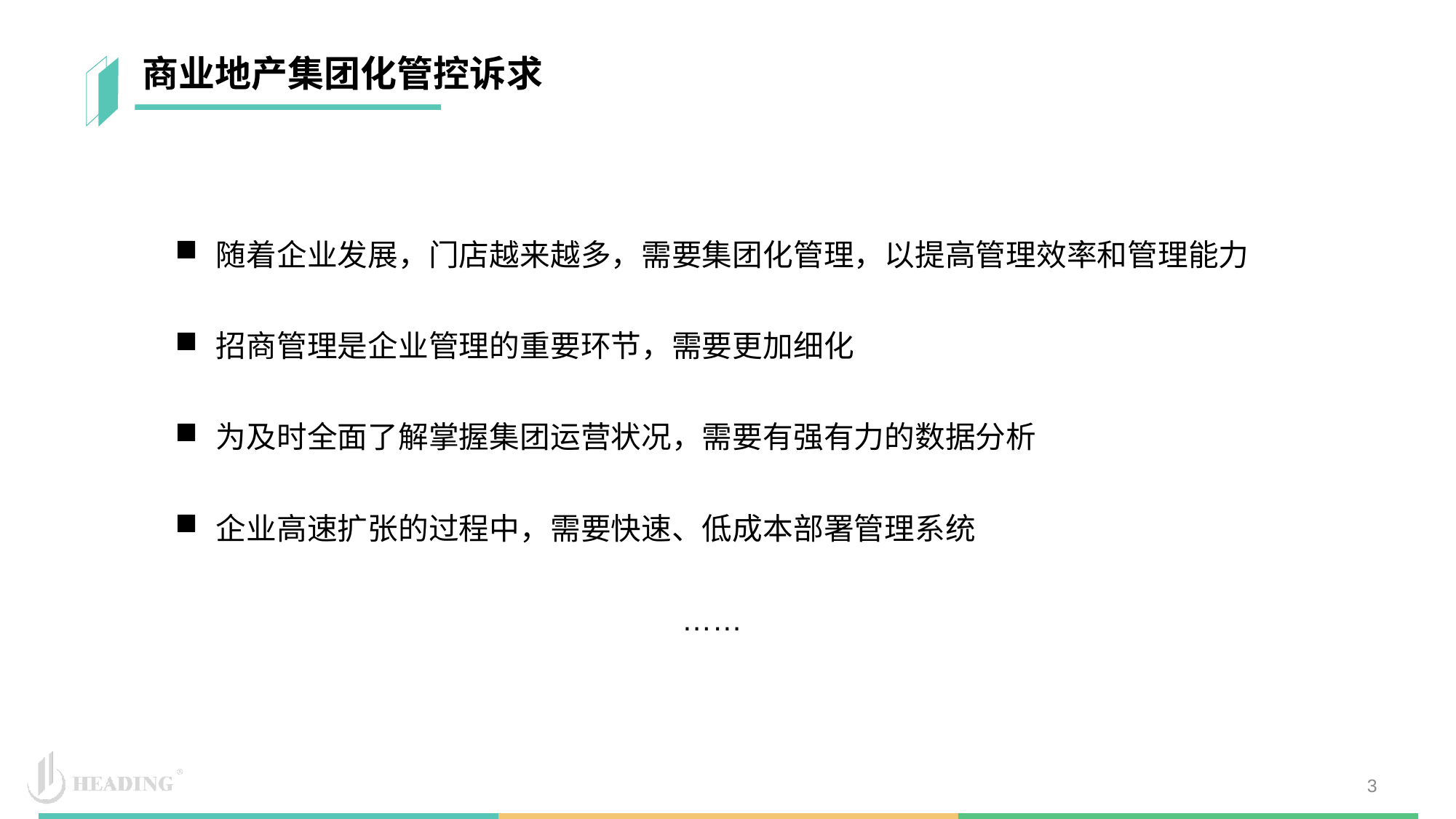

商业地产集团化管控诉求

随着企业发展，门店越来越多，需要集团化管理，以提高管理效率和管理能力
招商管理是企业管理的重要环节，需要更加细化
为及时全面了解掌握集团运营状况，需要有强有力的数据分析
企业高速扩张的过程中，需要快速、低成本部署管理系统
……
3